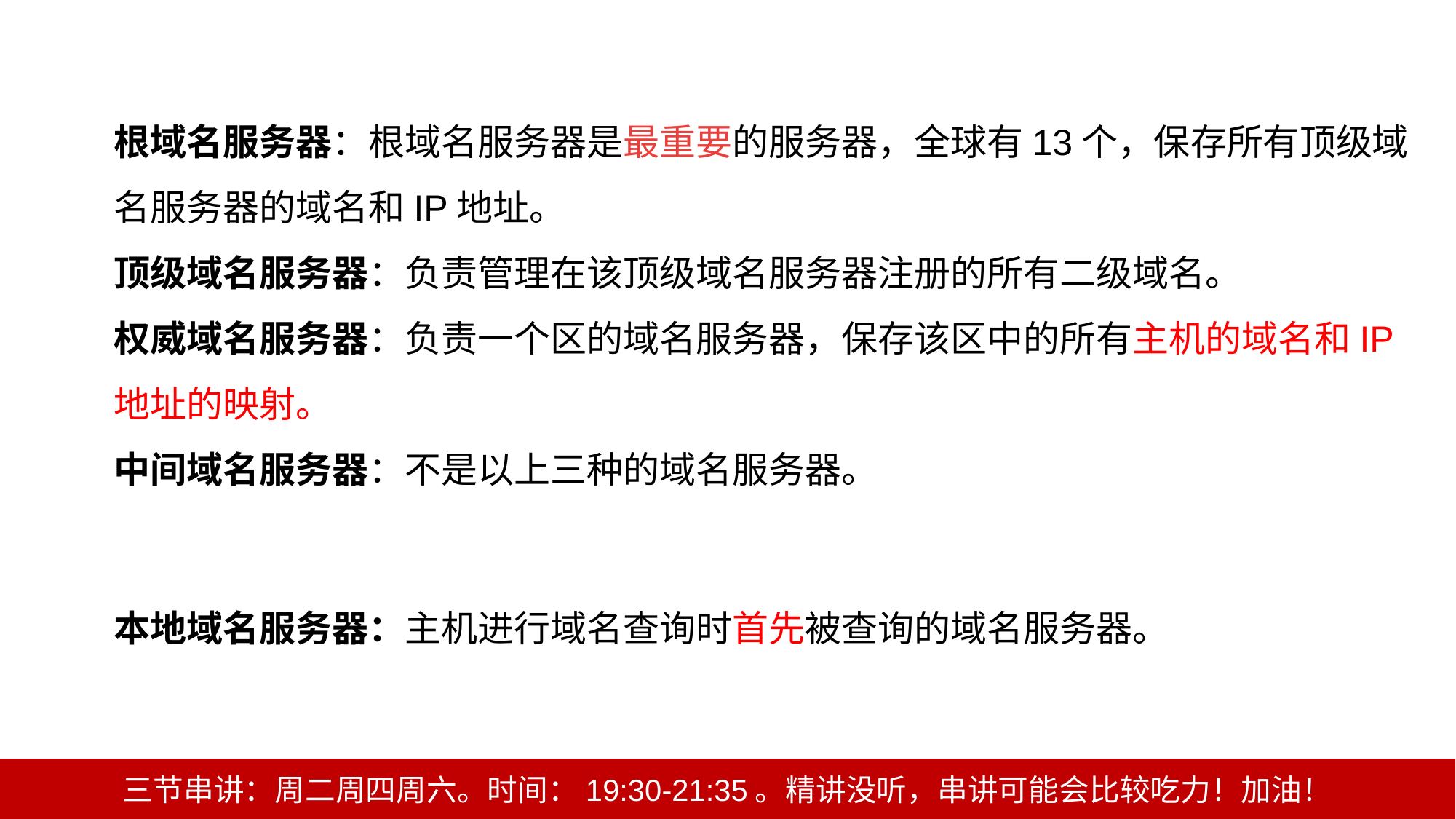

根域名服务器：根域名服务器是最重要的服务器，全球有13个，保存所有顶级域名服务器的域名和IP地址。
顶级域名服务器：负责管理在该顶级域名服务器注册的所有二级域名。
权威域名服务器：负责一个区的域名服务器，保存该区中的所有主机的域名和IP地址的映射。
中间域名服务器：不是以上三种的域名服务器。

本地域名服务器：主机进行域名查询时首先被查询的域名服务器。